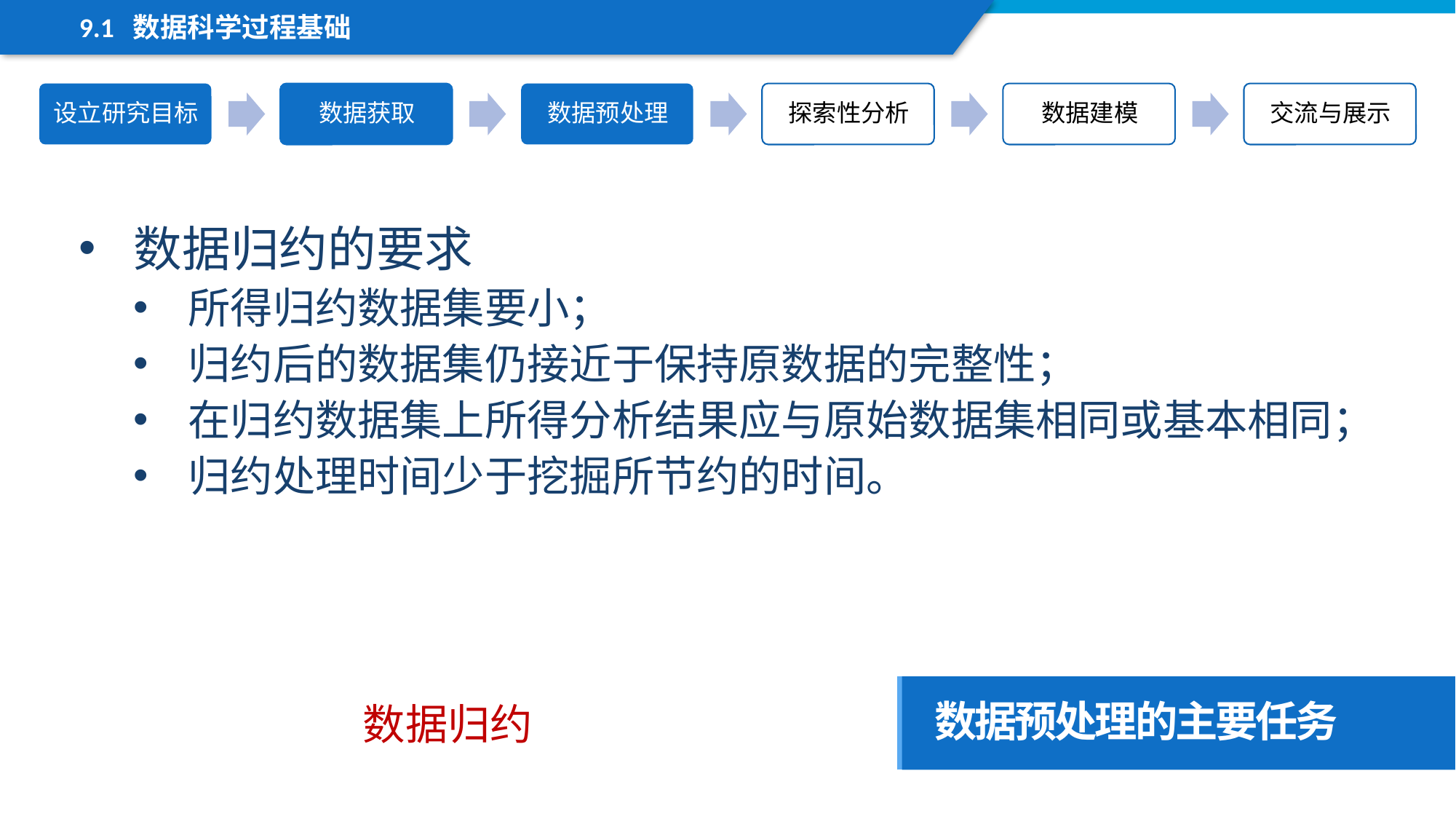

9.1  数据科学过程基础
设立研究目标

数据获取

数据预处理

探索性分析

数据建模

交流与展示
数据归约的要求
所得归约数据集要小；
归约后的数据集仍接近于保持原数据的完整性；
在归约数据集上所得分析结果应与原始数据集相同或基本相同；
归约处理时间少于挖掘所节约的时间。

数据预处理的主要任务
数据归约